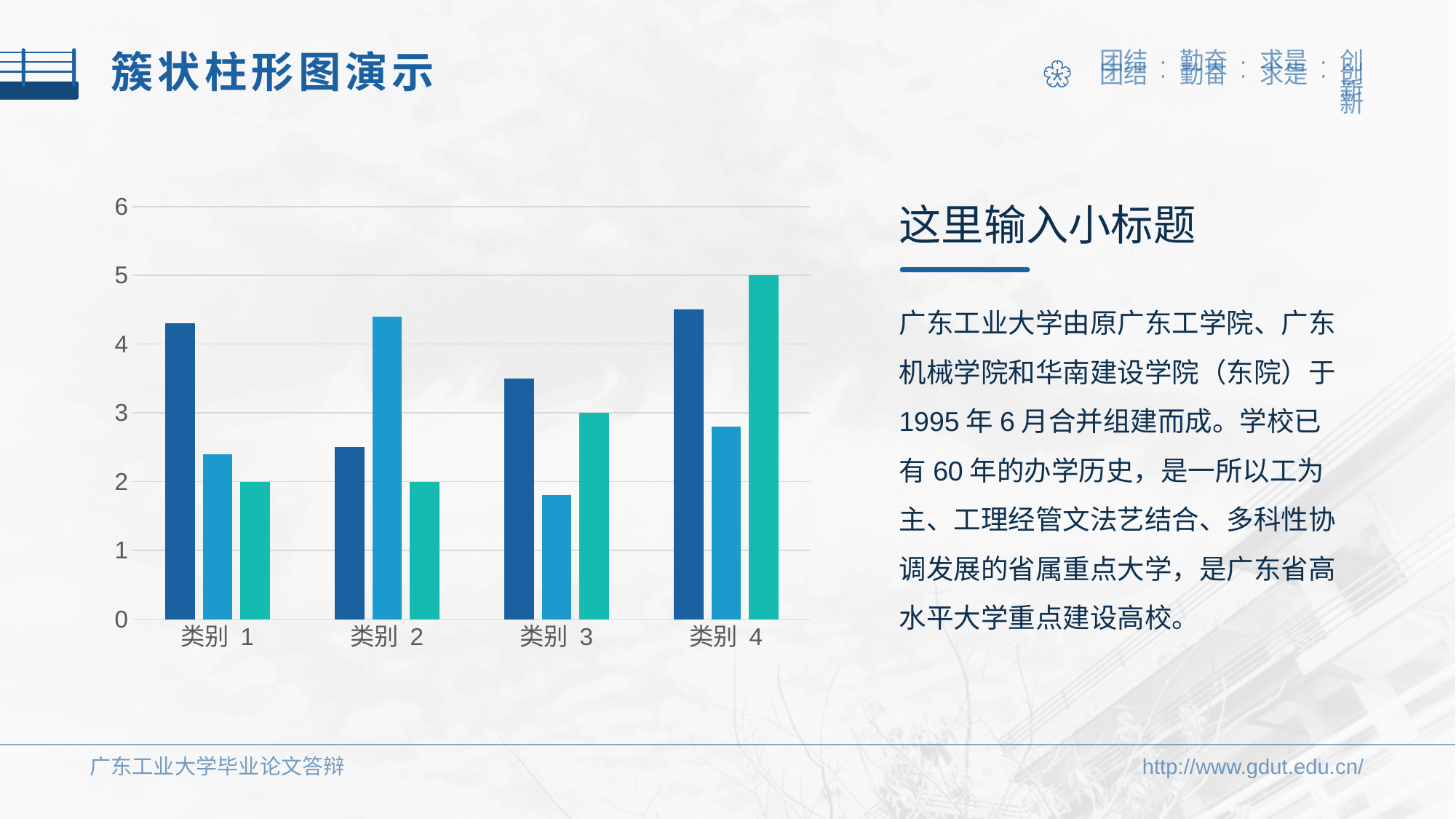

簇状柱形图演示

### Chart

| Category | 系列 1 | 系列 2 | 系列 3 |
|---|---|---|---|
| 类别 1 | 4.3 | 2.4 | 2.0 |
| 类别 2 | 2.5 | 4.4 | 2.0 |
| 类别 3 | 3.5 | 1.8 | 3.0 |
| 类别 4 | 4.5 | 2.8 | 5.0 |
这里输入小标题
广东工业大学由原广东工学院、广东机械学院和华南建设学院（东院）于1995年6月合并组建而成。学校已有60年的办学历史，是一所以工为主、工理经管文法艺结合、多科性协调发展的省属重点大学，是广东省高水平大学重点建设高校。